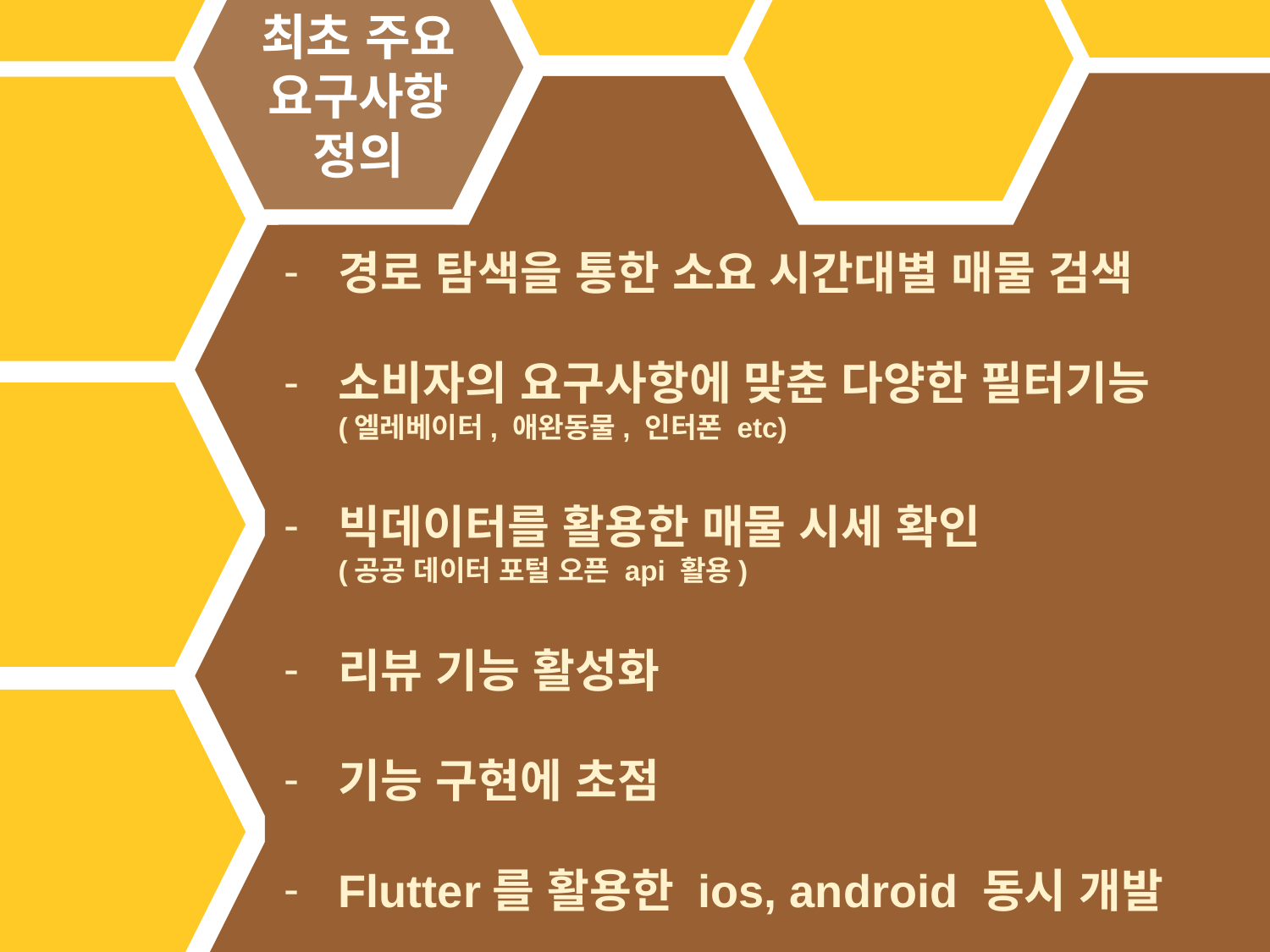

최초 주요 요구사항 정의

경로 탐색을 통한 소요 시간대별 매물 검색

소비자의 요구사항에 맞춘 다양한 필터기능
(엘레베이터, 애완동물, 인터폰 etc)

빅데이터를 활용한 매물 시세 확인
(공공 데이터 포털 오픈 api 활용)

리뷰 기능 활성화

기능 구현에 초점

Flutter를 활용한 ios, android 동시 개발